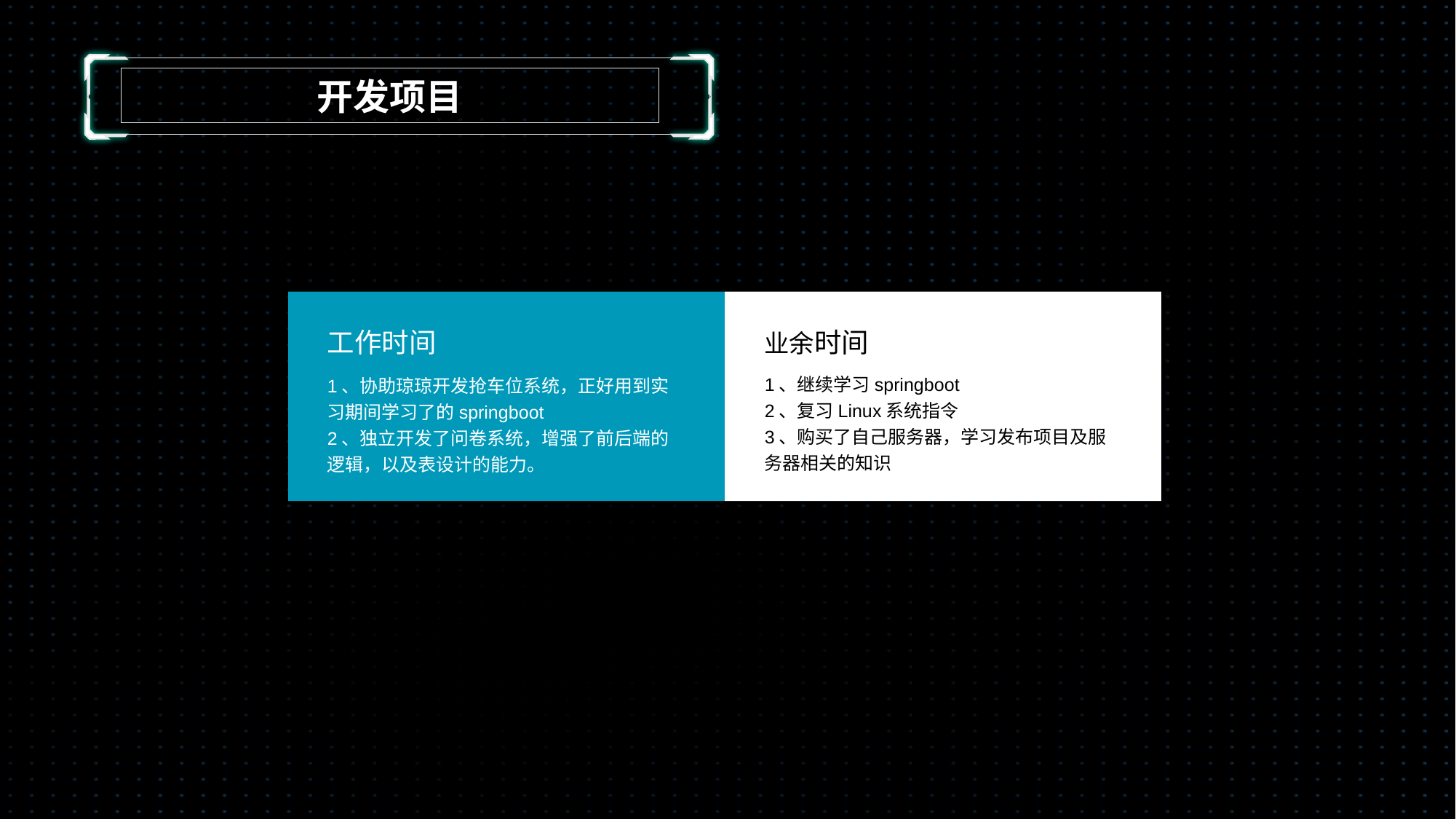

开发项目

工作时间
业余时间
1、继续学习springboot
2、复习Linux系统指令
3、购买了自己服务器，学习发布项目及服务器相关的知识
1、协助琼琼开发抢车位系统，正好用到实习期间学习了的springboot
2、独立开发了问卷系统，增强了前后端的逻辑，以及表设计的能力。